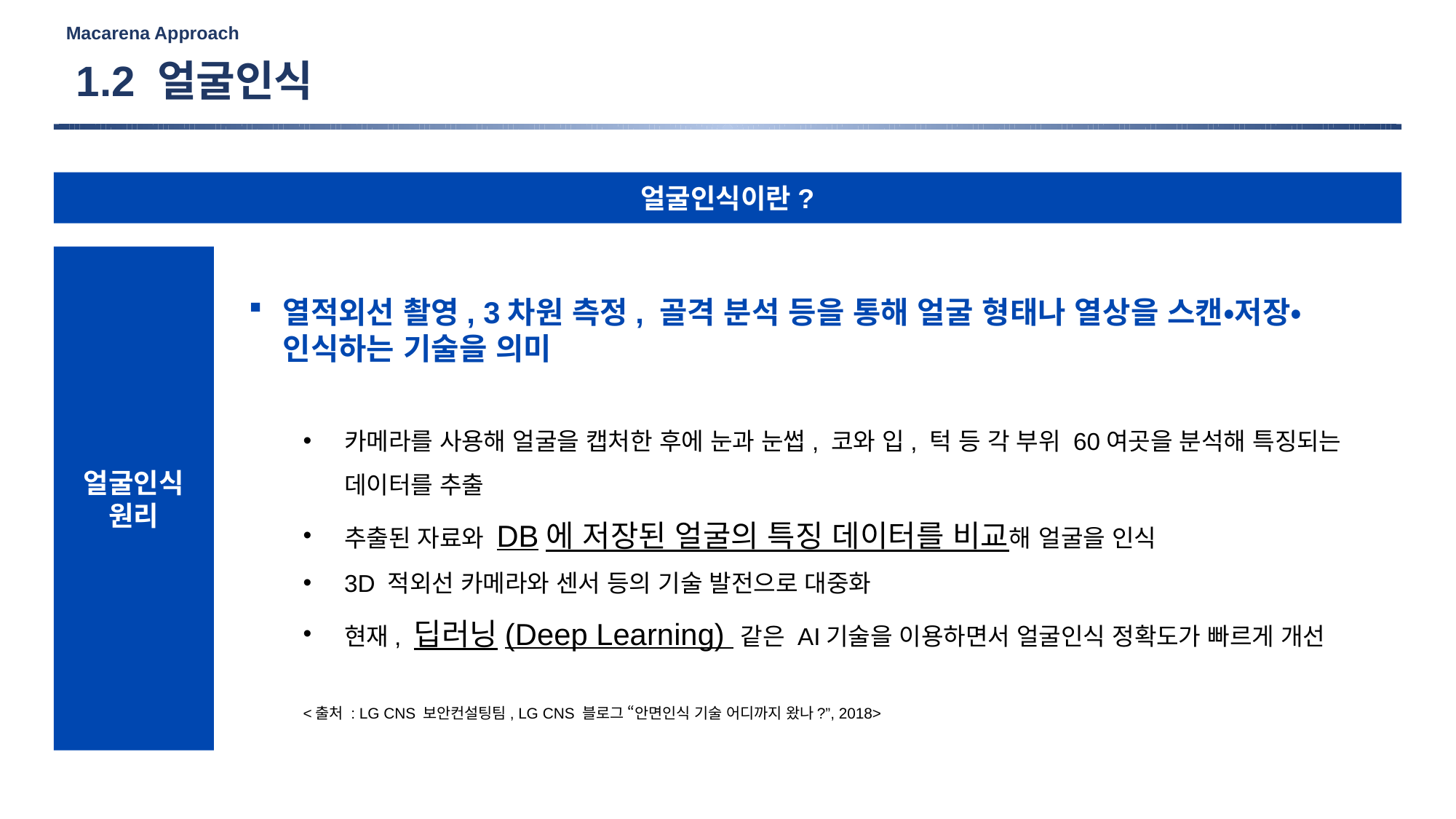

Macarena Approach
1.2 얼굴인식

얼굴인식이란?
얼굴인식
원리
열적외선 촬영, 3차원 측정, 골격 분석 등을 통해 얼굴 형태나 열상을 스캔•저장•인식하는 기술을 의미

카메라를 사용해 얼굴을 캡처한 후에 눈과 눈썹, 코와 입, 턱 등 각 부위 60여곳을 분석해 특징되는 데이터를 추출
추출된 자료와 DB에 저장된 얼굴의 특징 데이터를 비교해 얼굴을 인식
3D 적외선 카메라와 센서 등의 기술 발전으로 대중화
현재, 딥러닝(Deep Learning) 같은 AI기술을 이용하면서 얼굴인식 정확도가 빠르게 개선

<출처 : LG CNS 보안컨설팅팀, LG CNS 블로그 “안면인식 기술 어디까지 왔나?”, 2018>

<출처 : LG CNS 보안컨설팅팀, LG CNS 블로그 “안면인식 기술 어디까지 왔나?”, 2018>